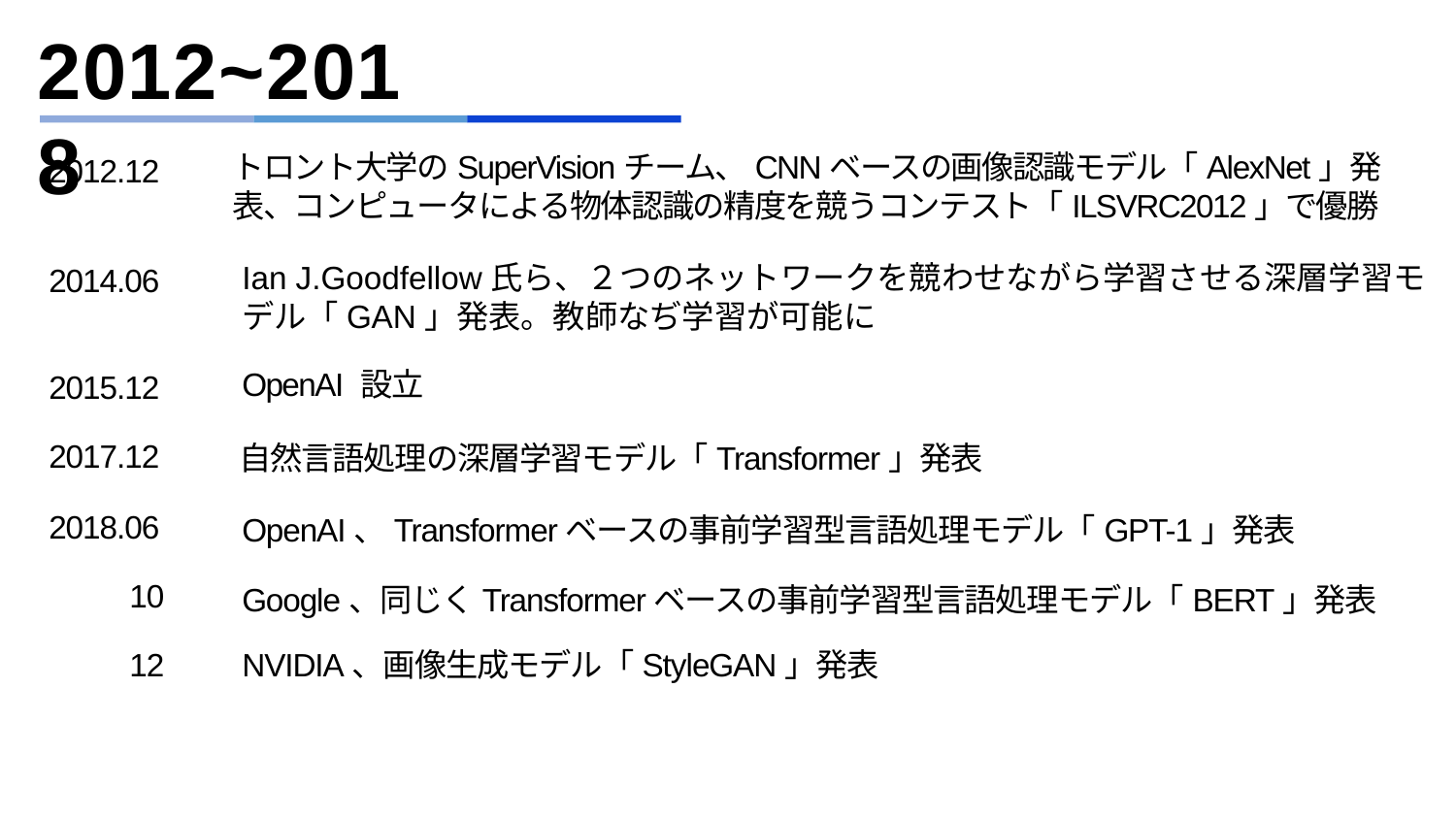

# 2012~2018

トロント大学のSuperVisionチーム、CNNベースの画像認識モデル「AlexNet」発表、コンピュータによる物体認識の精度を競うコンテスト「ILSVRC2012」で優勝
2012.12
Ian J.Goodfellow氏ら、２つのネットワークを競わせながら学習させる深層学習モデル「GAN」発表。教師なぢ学習が可能に
2014.06
OpenAI 設立
2015.12
2017.12
自然言語処理の深層学習モデル「Transformer」発表
2018.06
OpenAI、Transformerベースの事前学習型言語処理モデル「GPT-1」発表
10
Google、同じくTransformerベースの事前学習型言語処理モデル「BERT」発表
12
NVIDIA、画像生成モデル「StyleGAN」発表